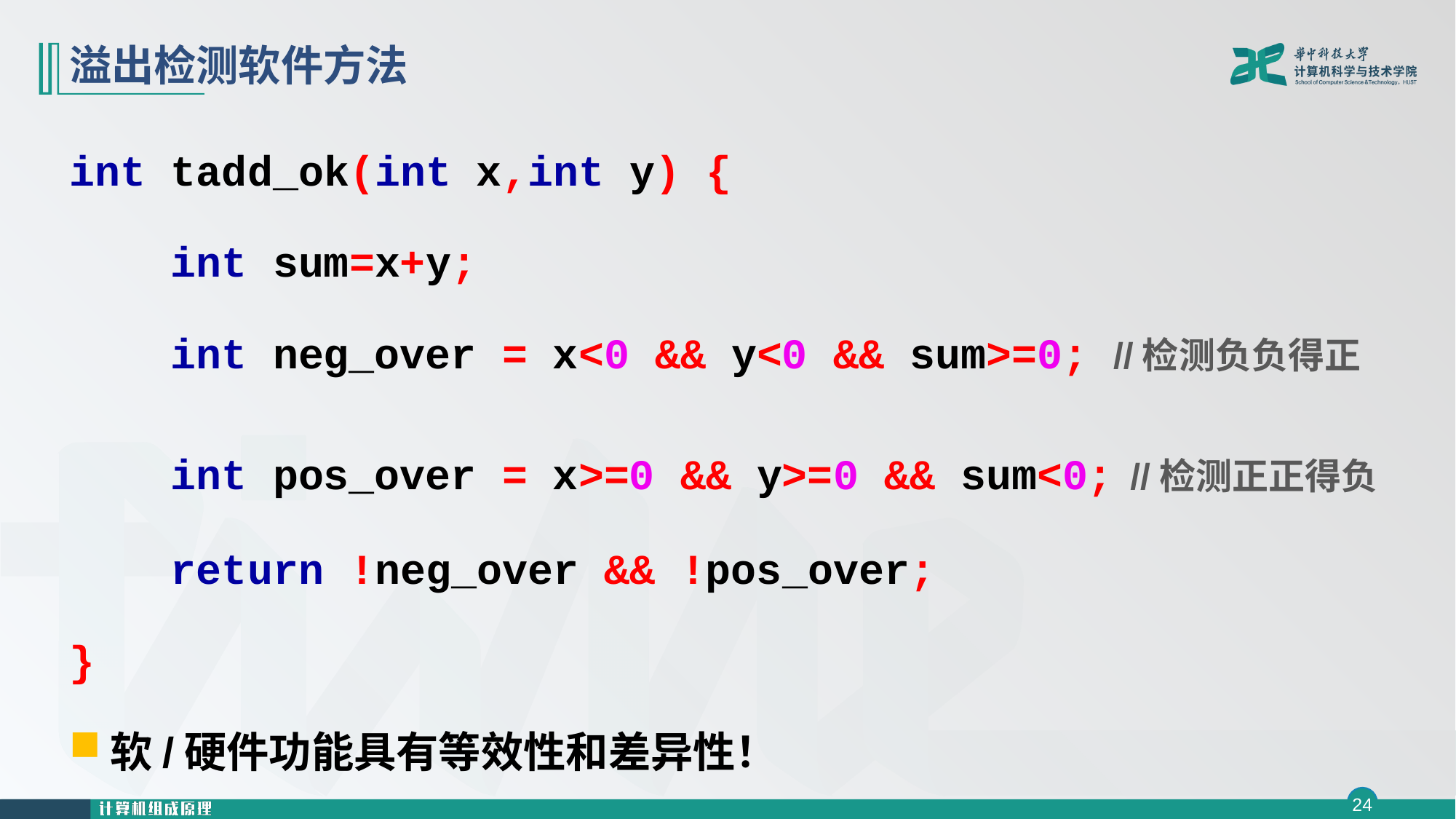

# 溢出检测软件方法
int tadd_ok(int x,int y) {
    int sum=x+y;
    int neg_over = x<0 && y<0 && sum>=0; //检测负负得正
    int pos_over = x>=0 && y>=0 && sum<0; //检测正正得负
    return !neg_over && !pos_over;
}
软/硬件功能具有等效性和差异性！